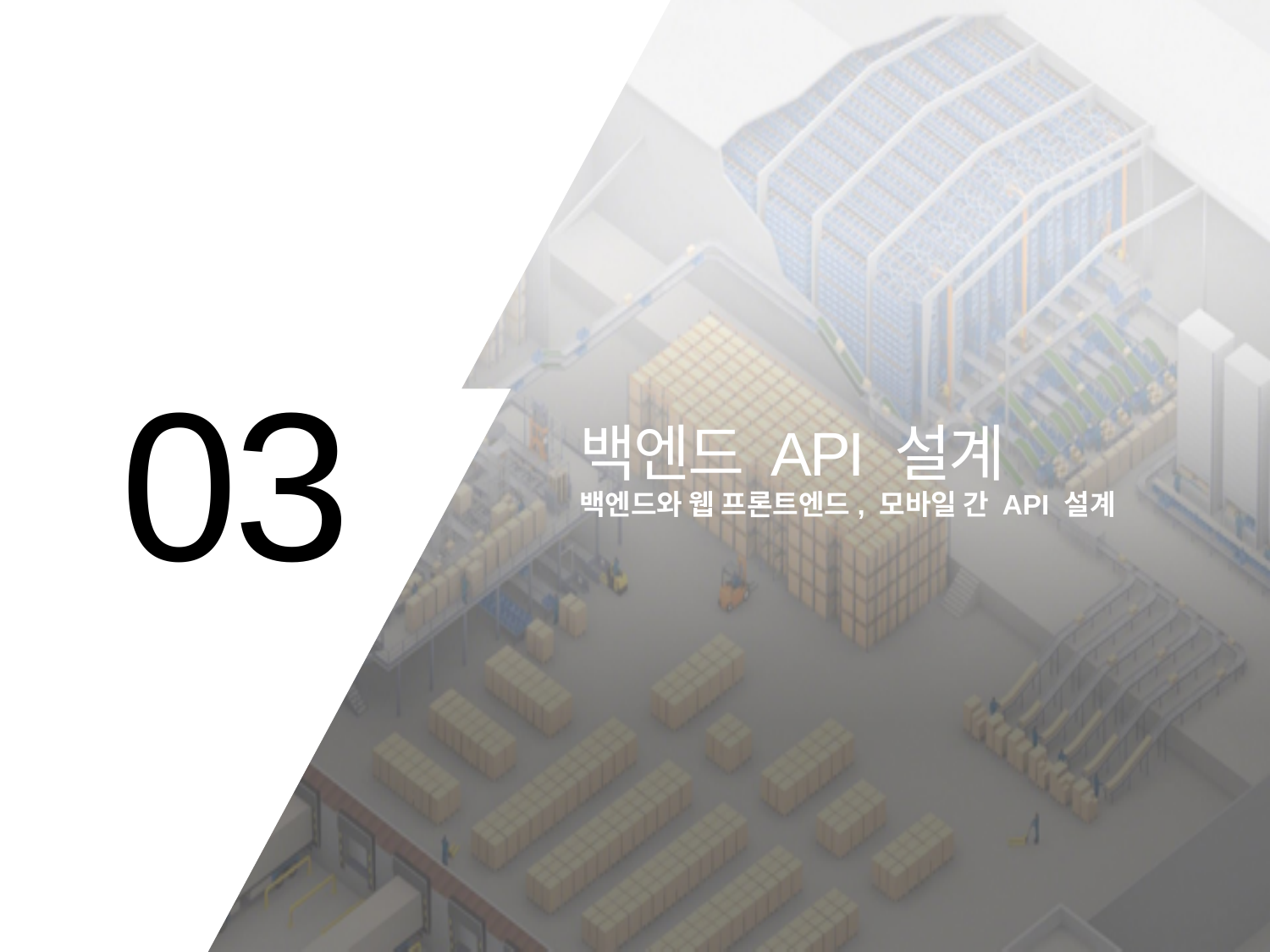

03
백엔드 API 설계
백엔드와 웹 프론트엔드, 모바일 간 API 설계